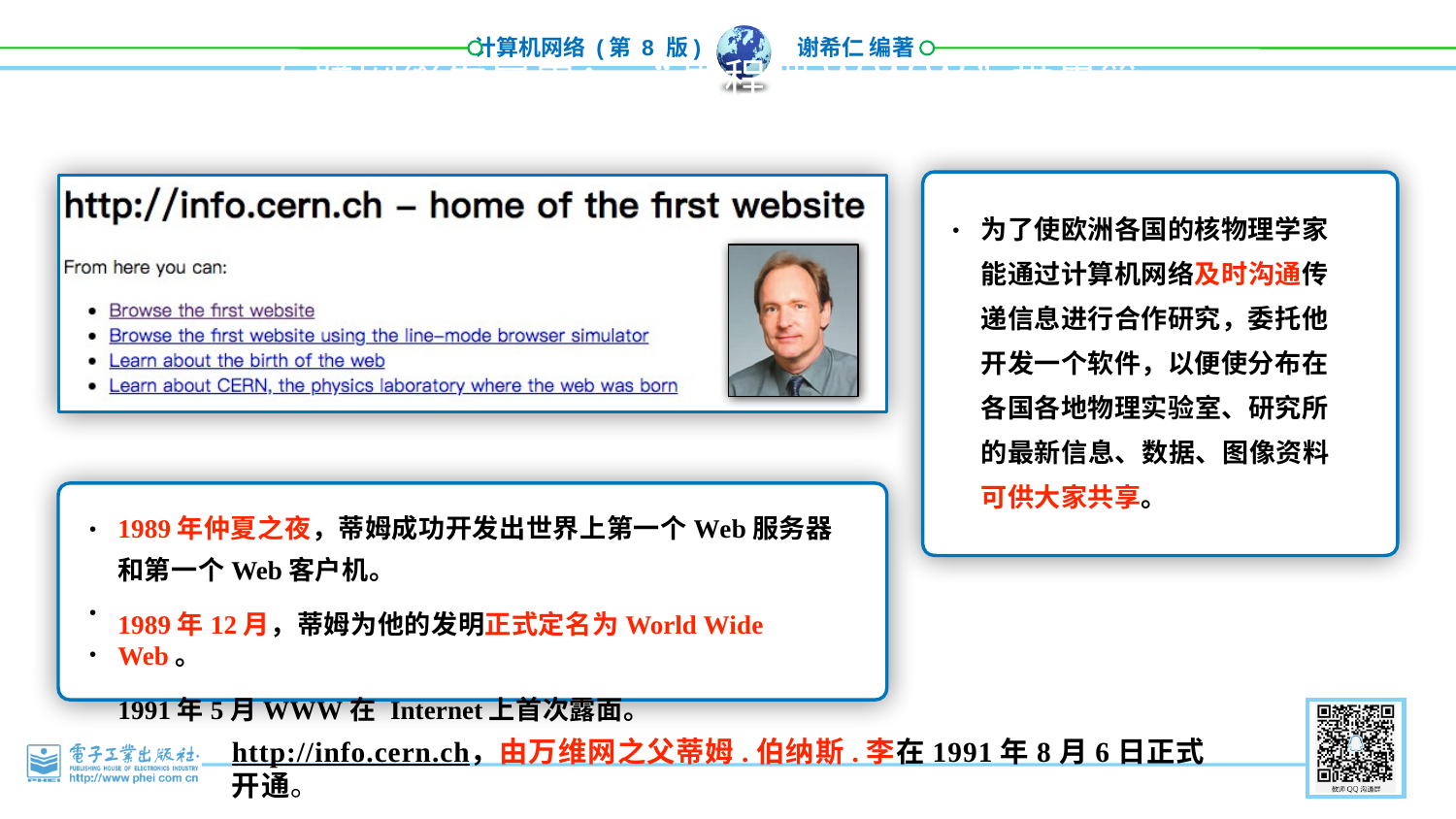

# 互联⽹络发展史：“⾥程碑WWW”世界第⼀个⽹站

为了使欧洲各国的核物理学家能通过计算机网络及时沟通传递信息进行合作研究，委托他开发一个软件，以便使分布在各国各地物理实验室、研究所的最新信息、数据、图像资料可供大家共享。
•

1989年仲夏之夜，蒂姆成功开发出世界上第一个Web服务器和第一个Web客户机。
1989年12月，蒂姆为他的发明正式定名为World Wide Web。
1991年5⽉WWW在 Internet上首次露面。
•
•
•
http://info.cern.ch，由万维⽹之⽗蒂姆.伯纳斯.李在1991年8月6⽇正式开通。